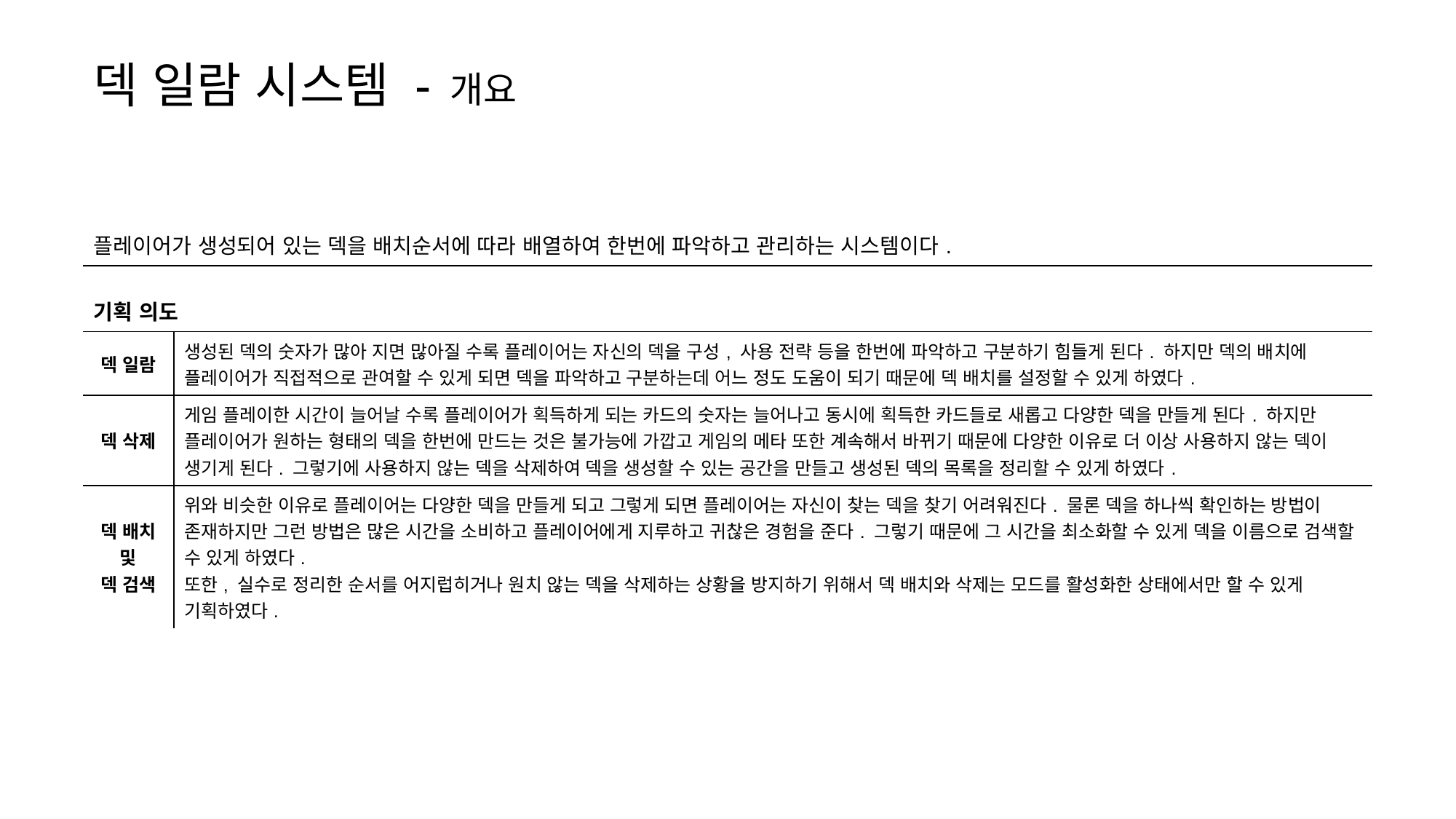

덱 일람 시스템 - 개요
| 플레이어가 생성되어 있는 덱을 배치순서에 따라 배열하여 한번에 파악하고 관리하는 시스템이다. |  |
| --- | --- |
| 기획 의도 |  |
| 덱 일람 | 생성된 덱의 숫자가 많아 지면 많아질 수록 플레이어는 자신의 덱을 구성, 사용 전략 등을 한번에 파악하고 구분하기 힘들게 된다. 하지만 덱의 배치에 플레이어가 직접적으로 관여할 수 있게 되면 덱을 파악하고 구분하는데 어느 정도 도움이 되기 때문에 덱 배치를 설정할 수 있게 하였다. |
| 덱 삭제 | 게임 플레이한 시간이 늘어날 수록 플레이어가 획득하게 되는 카드의 숫자는 늘어나고 동시에 획득한 카드들로 새롭고 다양한 덱을 만들게 된다. 하지만 플레이어가 원하는 형태의 덱을 한번에 만드는 것은 불가능에 가깝고 게임의 메타 또한 계속해서 바뀌기 때문에 다양한 이유로 더 이상 사용하지 않는 덱이 생기게 된다. 그렇기에 사용하지 않는 덱을 삭제하여 덱을 생성할 수 있는 공간을 만들고 생성된 덱의 목록을 정리할 수 있게 하였다. |
| 덱 배치 및 덱 검색 | 위와 비슷한 이유로 플레이어는 다양한 덱을 만들게 되고 그렇게 되면 플레이어는 자신이 찾는 덱을 찾기 어려워진다. 물론 덱을 하나씩 확인하는 방법이 존재하지만 그런 방법은 많은 시간을 소비하고 플레이어에게 지루하고 귀찮은 경험을 준다. 그렇기 때문에 그 시간을 최소화할 수 있게 덱을 이름으로 검색할 수 있게 하였다. 또한, 실수로 정리한 순서를 어지럽히거나 원치 않는 덱을 삭제하는 상황을 방지하기 위해서 덱 배치와 삭제는 모드를 활성화한 상태에서만 할 수 있게 기획하였다. |